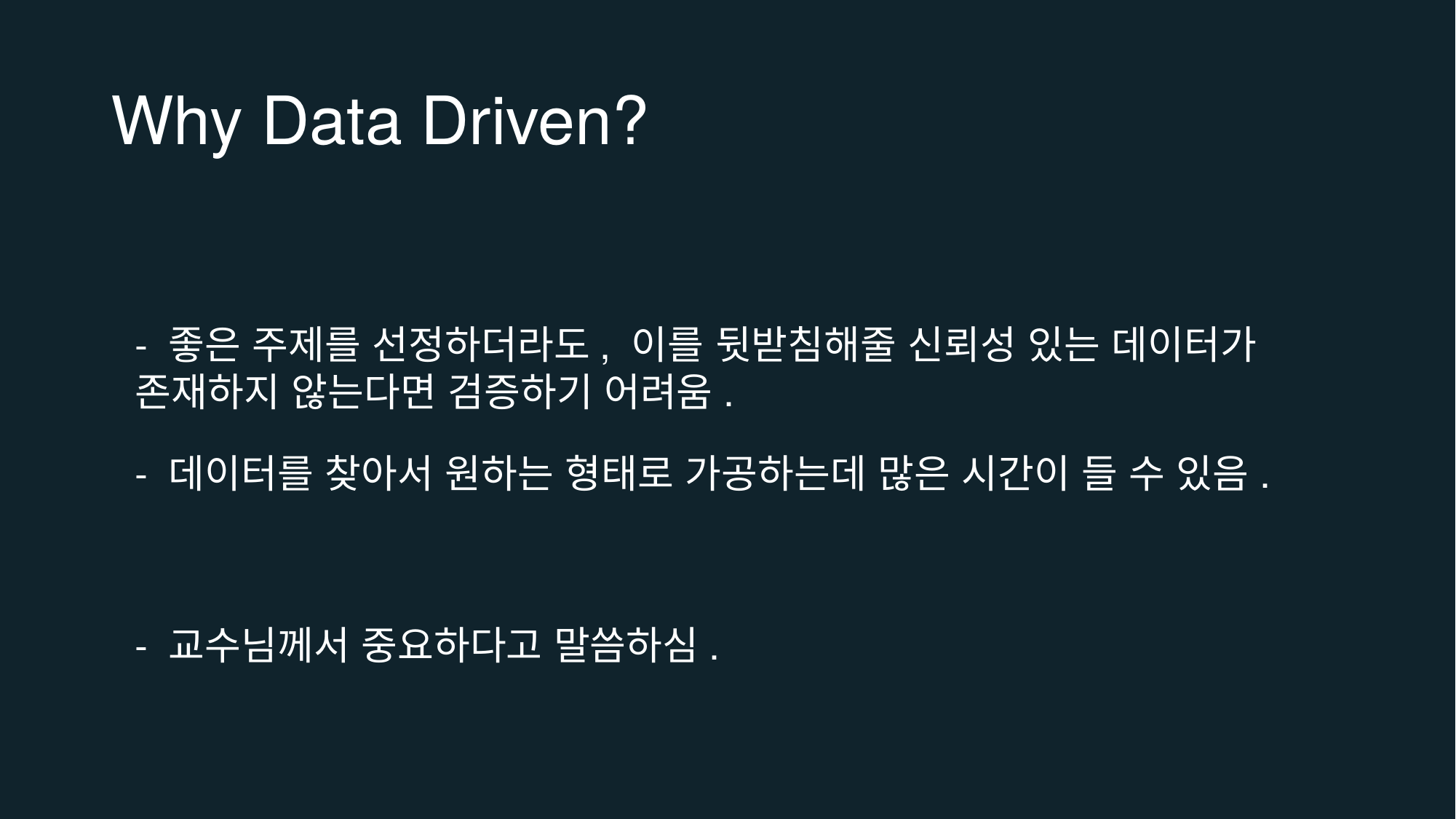

# Why Data Driven?
- 좋은 주제를 선정하더라도, 이를 뒷받침해줄 신뢰성 있는 데이터가 존재하지 않는다면 검증하기 어려움.
- 데이터를 찾아서 원하는 형태로 가공하는데 많은 시간이 들 수 있음.
- 교수님께서 중요하다고 말씀하심.